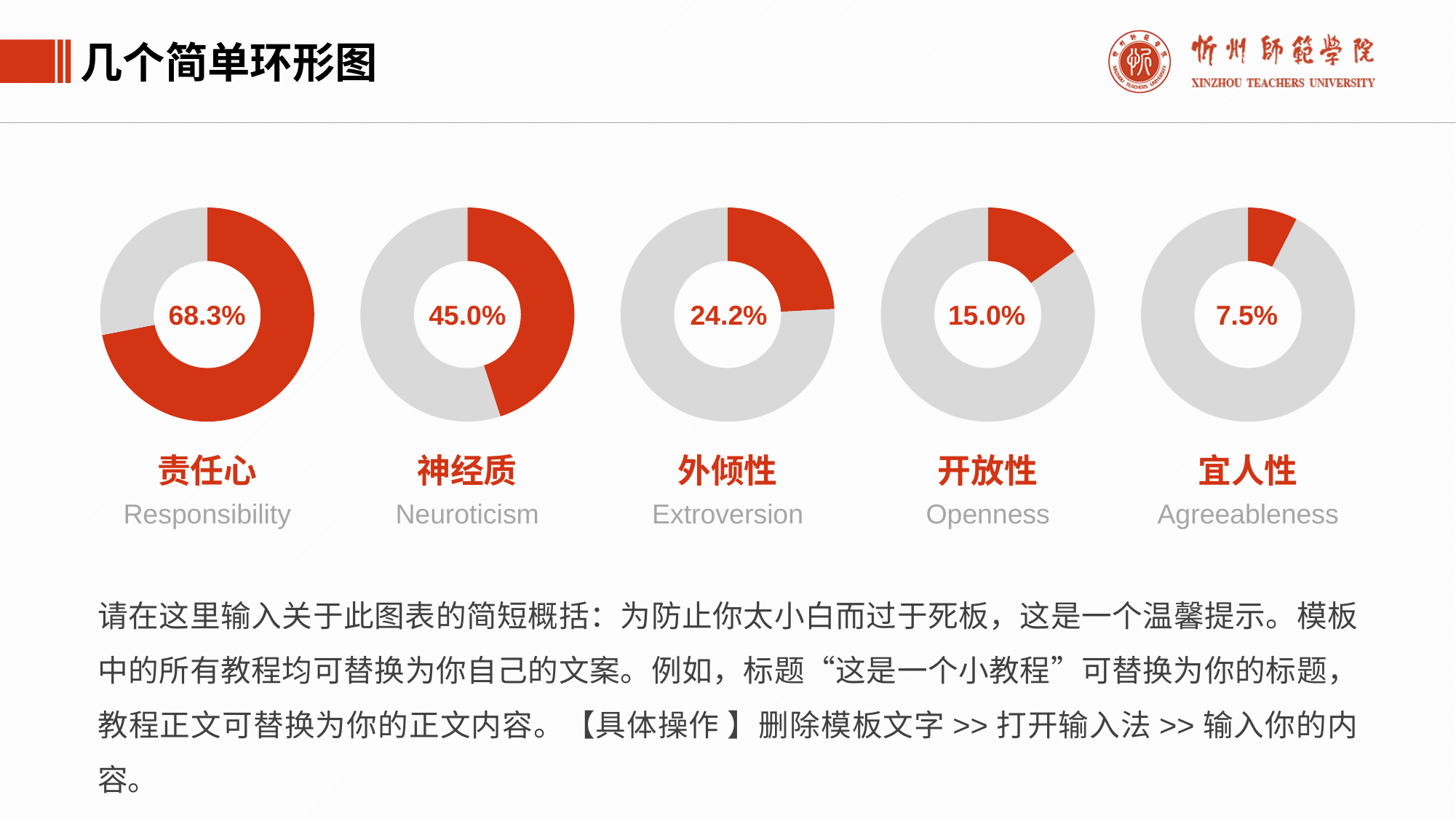

几个简单环形图

### Chart

| Category | 销售额 |
|---|---|
| 第一季度 | 8.2 |
| 第二季度 | 3.2 |

### Chart

| Category | 销售额 |
|---|---|
| 第一季度 | 5.4 |
| 第二季度 | 6.6 |

### Chart

| Category | 销售额 |
|---|---|
| 第一季度 | 2.9 |
| 第二季度 | 9.1 |

### Chart

| Category | 销售额 |
|---|---|
| 第一季度 | 1.8 |
| 第二季度 | 10.2 |

### Chart

| Category | 销售额 |
|---|---|
| 第一季度 | 0.9 |
| 第二季度 | 11.1 |
68.3%
45.0%
24.2%
15.0%
7.5%
责任心
神经质
外倾性
开放性
宜人性
Responsibility
Neuroticism
Extroversion
Openness
Agreeableness
请在这里输入关于此图表的简短概括：为防止你太小白而过于死板，这是一个温馨提示。模板中的所有教程均可替换为你自己的文案。例如，标题“这是一个小教程”可替换为你的标题，教程正文可替换为你的正文内容。【具体操作 】删除模板文字>>打开输入法>>输入你的内容。